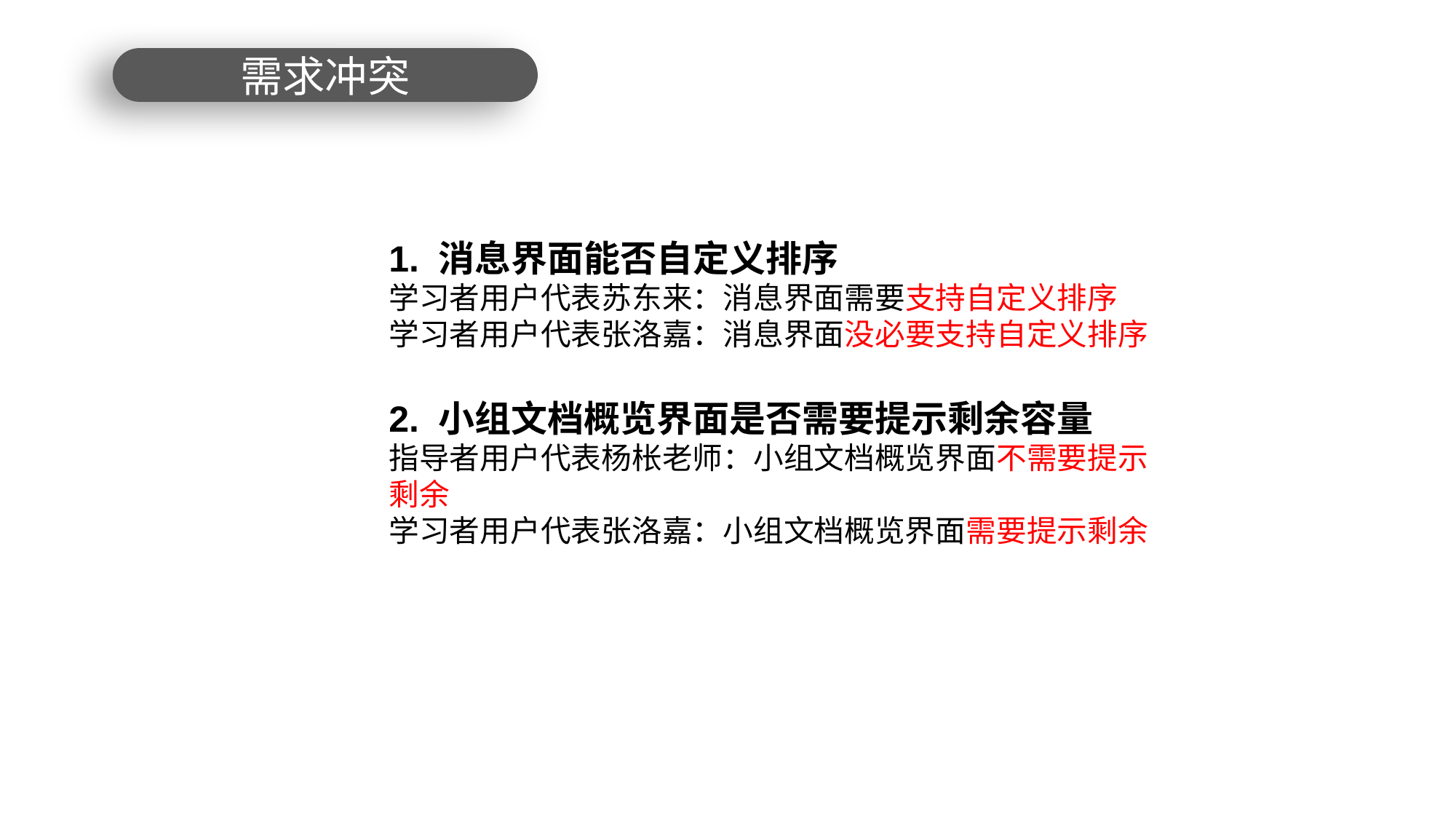

需求冲突
1. 消息界面能否自定义排序
学习者用户代表苏东来：消息界面需要支持自定义排序
学习者用户代表张洛嘉：消息界面没必要支持自定义排序

2. 小组文档概览界面是否需要提示剩余容量
指导者用户代表杨枨老师：小组文档概览界面不需要提示剩余
学习者用户代表张洛嘉：小组文档概览界面需要提示剩余

暂时未发现需求冲突